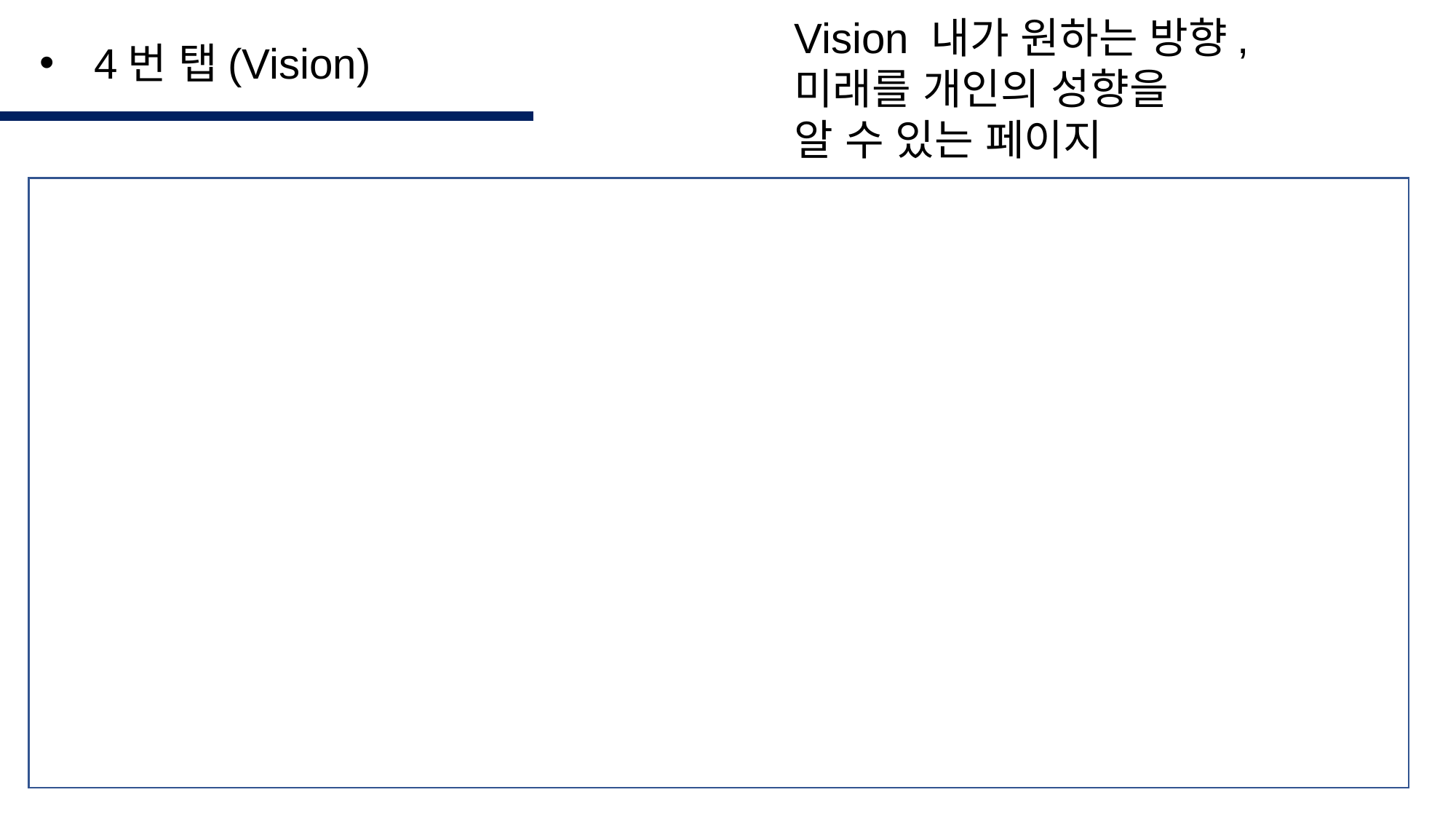

Vision 내가 원하는 방향,
미래를 개인의 성향을
알 수 있는 페이지
4번 탭(Vision)